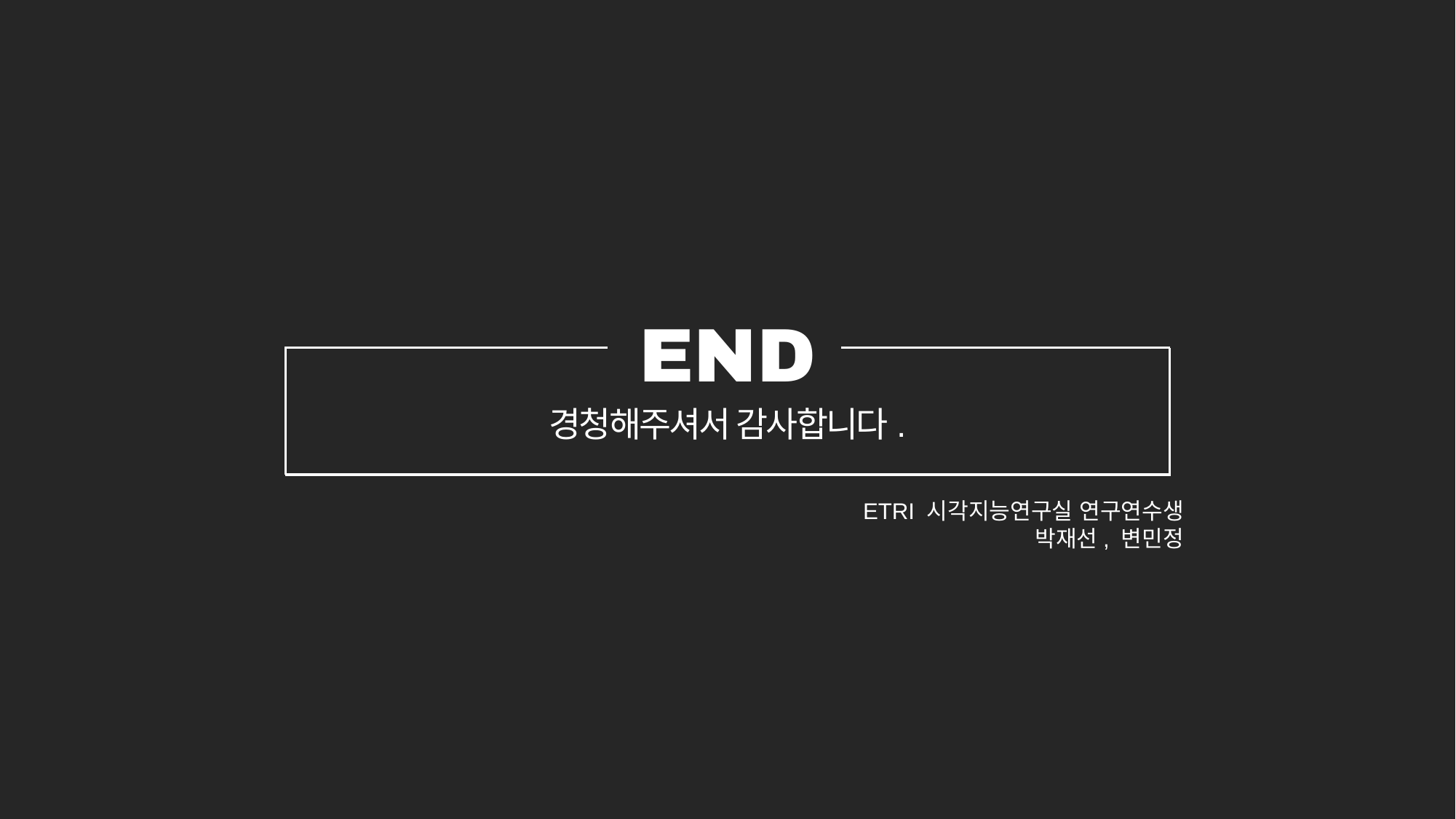

END
경청해주셔서 감사합니다.
ETRI 시각지능연구실 연구연수생
박재선, 변민정